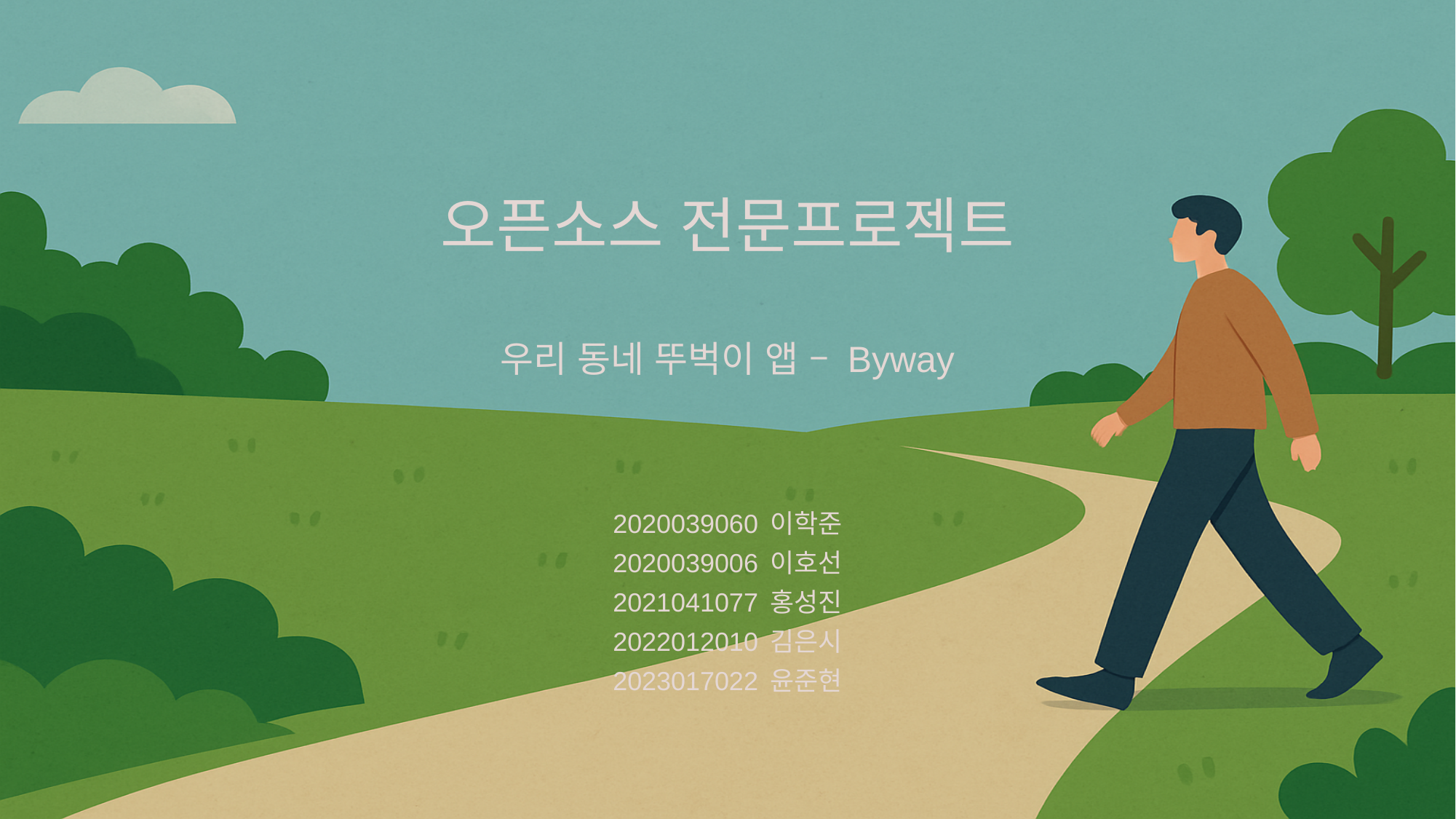

# 오픈소스 전문프로젝트
우리 동네 뚜벅이 앱 – Byway
2020039060 이학준
2020039006 이호선
2021041077 홍성진
2022012010 김은시
2023017022 윤준현